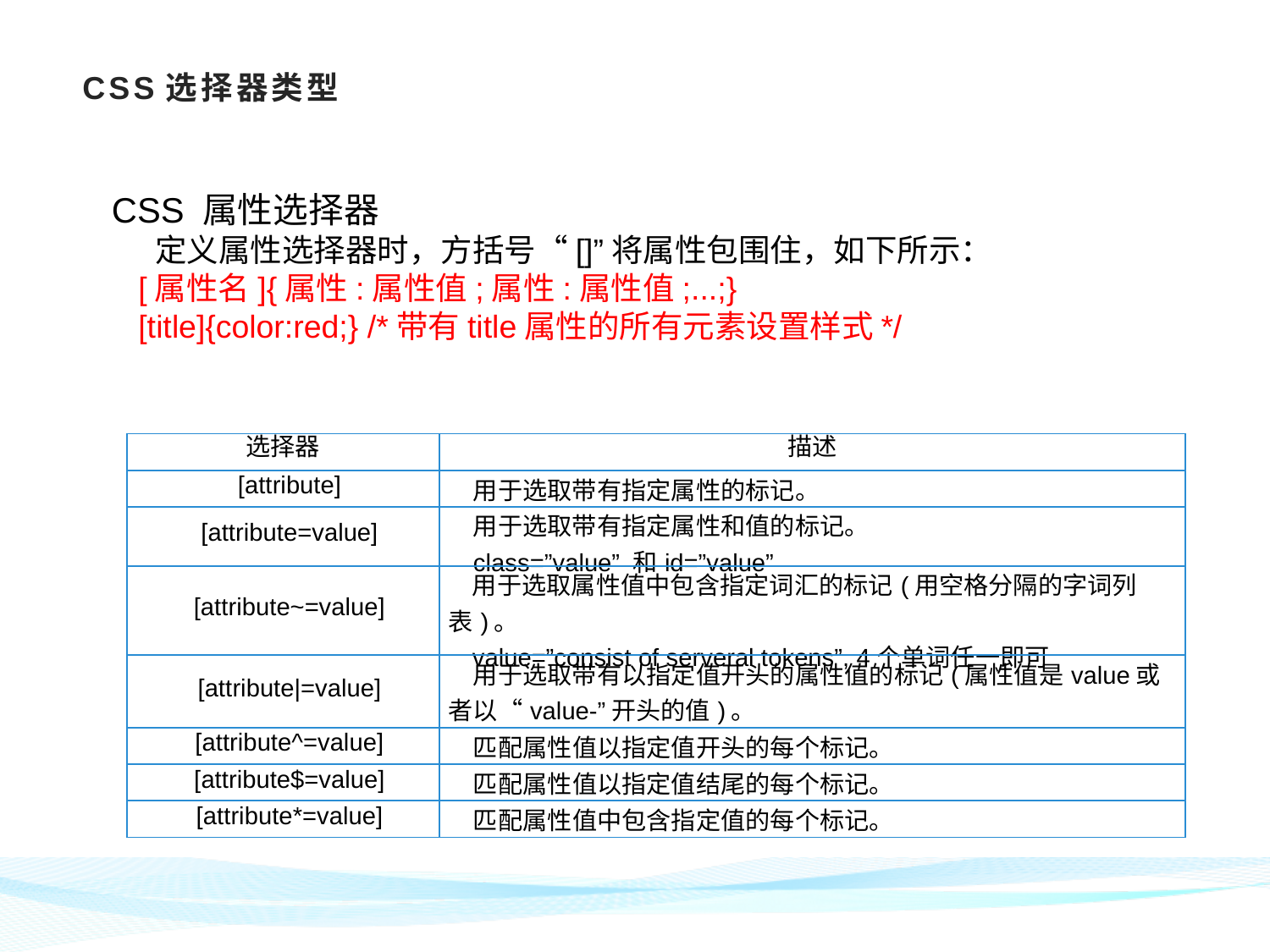

# CSS选择器类型
CSS 属性选择器
     定义属性选择器时，方括号“[]”将属性包围住，如下所示：
   [属性名]{属性:属性值;属性:属性值;...;}
   [title]{color:red;} /*带有title属性的所有元素设置样式*/
| 选择器 | 描述 |
| --- | --- |
| [attribute] | 用于选取带有指定属性的标记。 |
| [attribute=value] | 用于选取带有指定属性和值的标记。 class=”value” 和id=”value” |
| [attribute~=value] | 用于选取属性值中包含指定词汇的标记(用空格分隔的字词列表)。 value=”consist of serveral tokens”, 4个单词任一即可 |
| [attribute|=value] | 用于选取带有以指定值开头的属性值的标记(属性值是value或者以“value-”开头的值)。 |
| [attribute^=value] | 匹配属性值以指定值开头的每个标记。 |
| [attribute$=value] | 匹配属性值以指定值结尾的每个标记。 |
| [attribute\*=value] | 匹配属性值中包含指定值的每个标记。 |